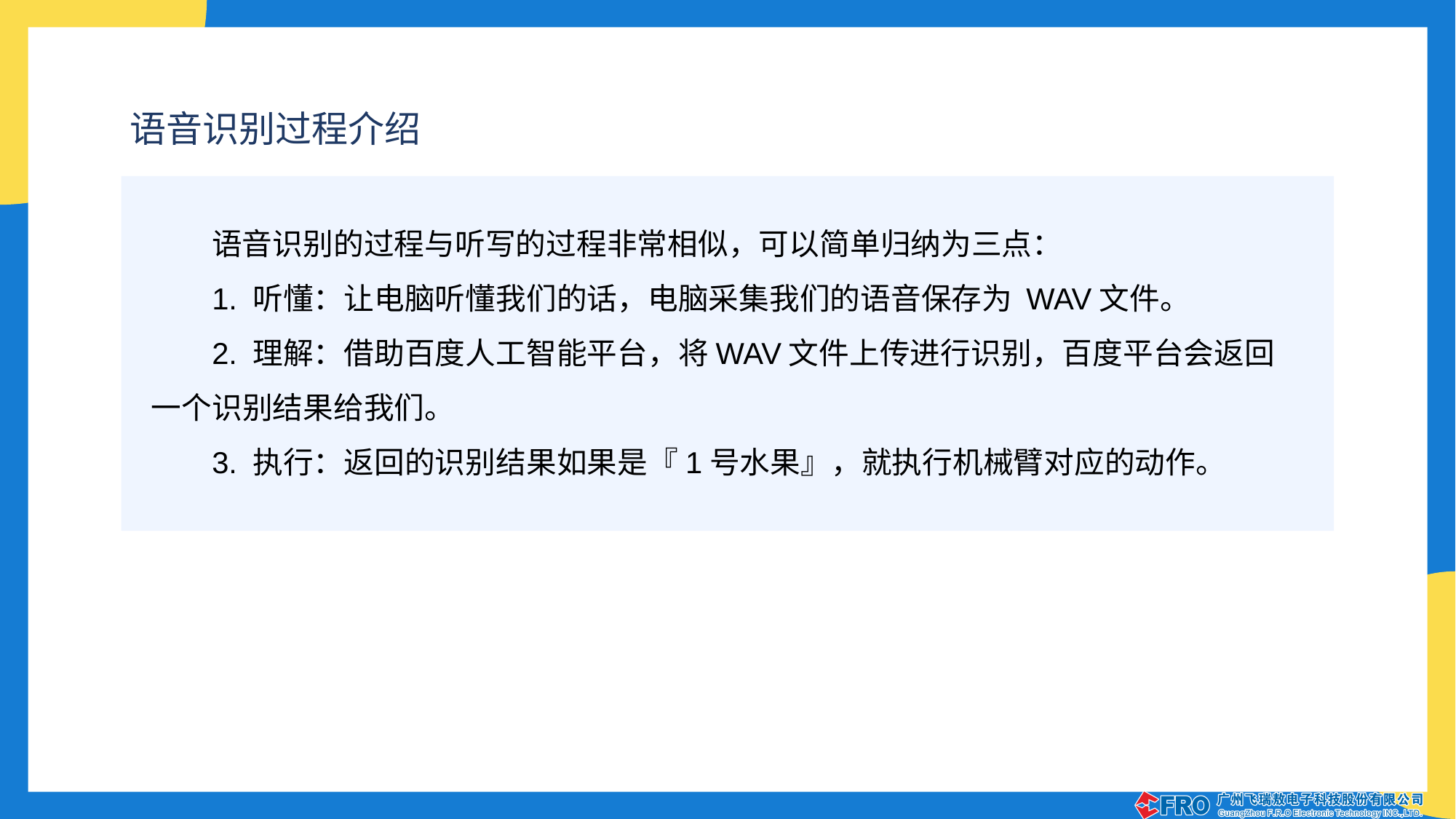

语音识别过程介绍
语音识别的过程与听写的过程非常相似，可以简单归纳为三点：
1. 听懂：让电脑听懂我们的话，电脑采集我们的语音保存为 WAV文件。
2. 理解：借助百度人工智能平台，将WAV文件上传进行识别，百度平台会返回一个识别结果给我们。
3. 执行：返回的识别结果如果是『1号水果』，就执行机械臂对应的动作。